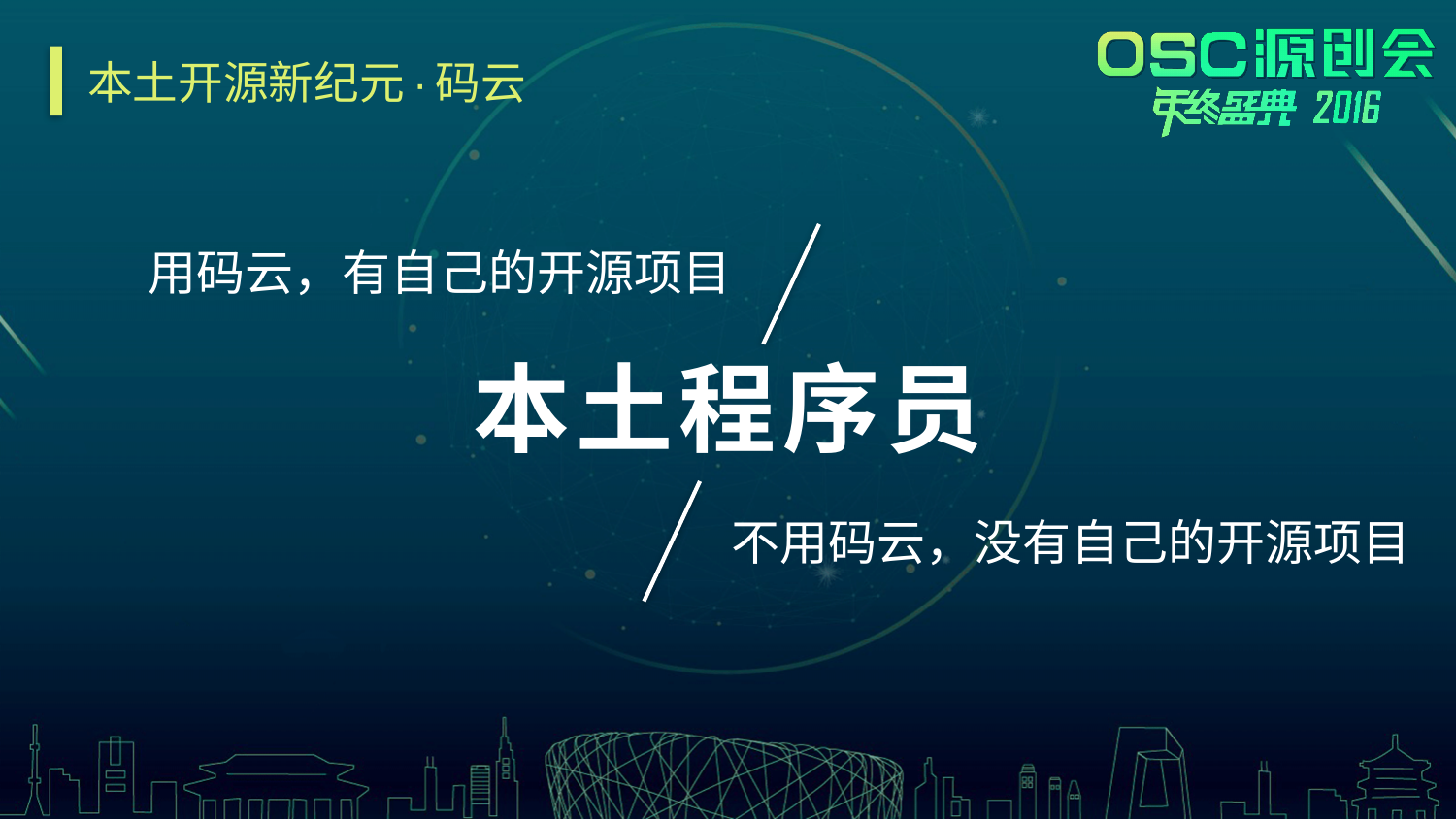

# 本土开源新纪元·码云
用码云，有自己的开源项目
本土程序员
不用码云，没有自己的开源项目